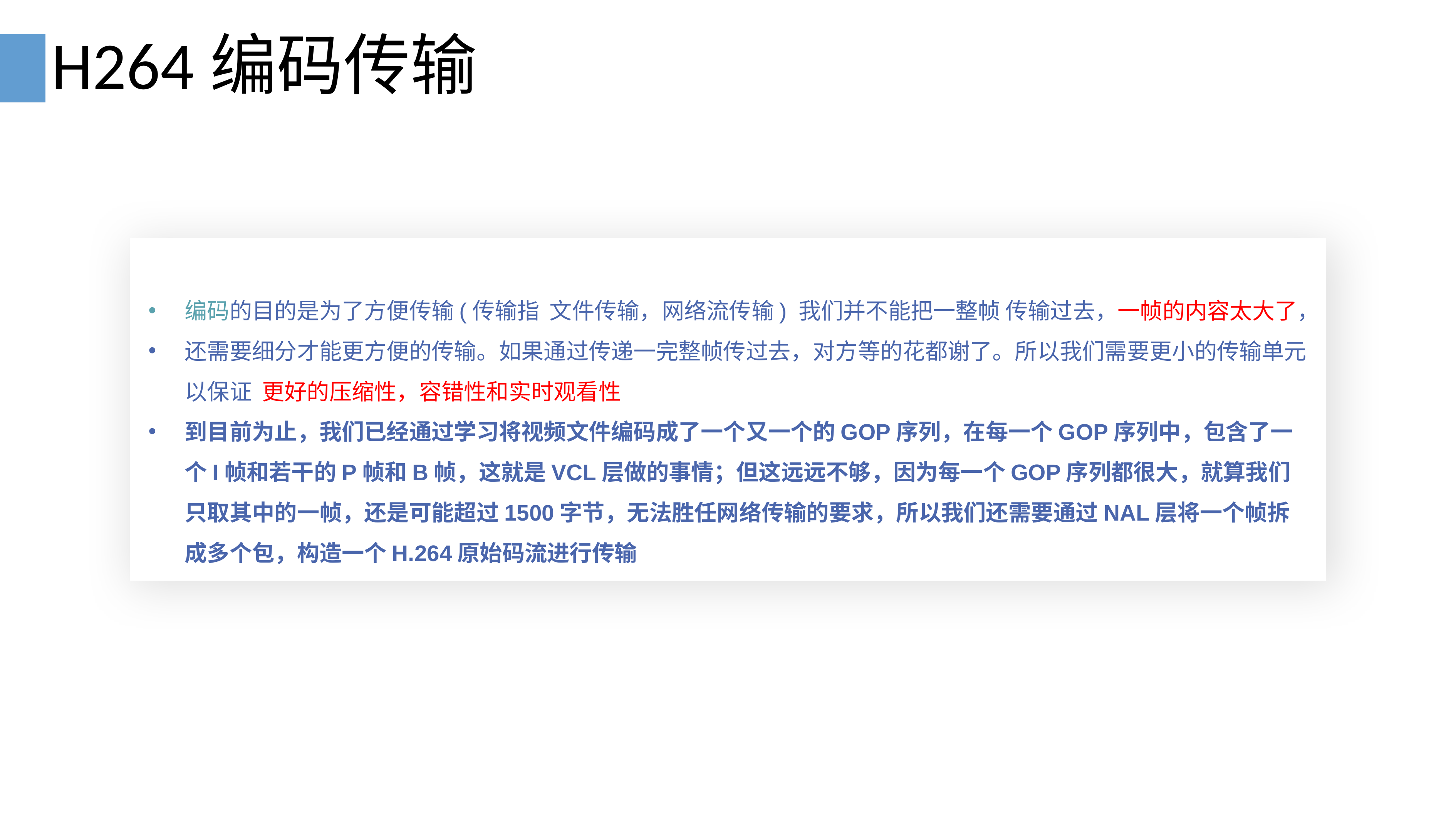

# H264编码传输

编码的目的是为了方便传输(传输指  文件传输，网络流传输) 我们并不能把一整帧 传输过去，一帧的内容太大了，
还需要细分才能更方便的传输。如果通过传递一完整帧传过去，对方等的花都谢了。所以我们需要更小的传输单元以保证  更好的压缩性，容错性和实时观看性
到目前为止，我们已经通过学习将视频文件编码成了一个又一个的GOP序列，在每一个GOP序列中，包含了一个I帧和若干的P帧和B帧，这就是VCL层做的事情；但这远远不够，因为每一个GOP序列都很大，就算我们只取其中的一帧，还是可能超过1500字节，无法胜任网络传输的要求，所以我们还需要通过NAL层将一个帧拆成多个包，构造一个H.264原始码流进行传输